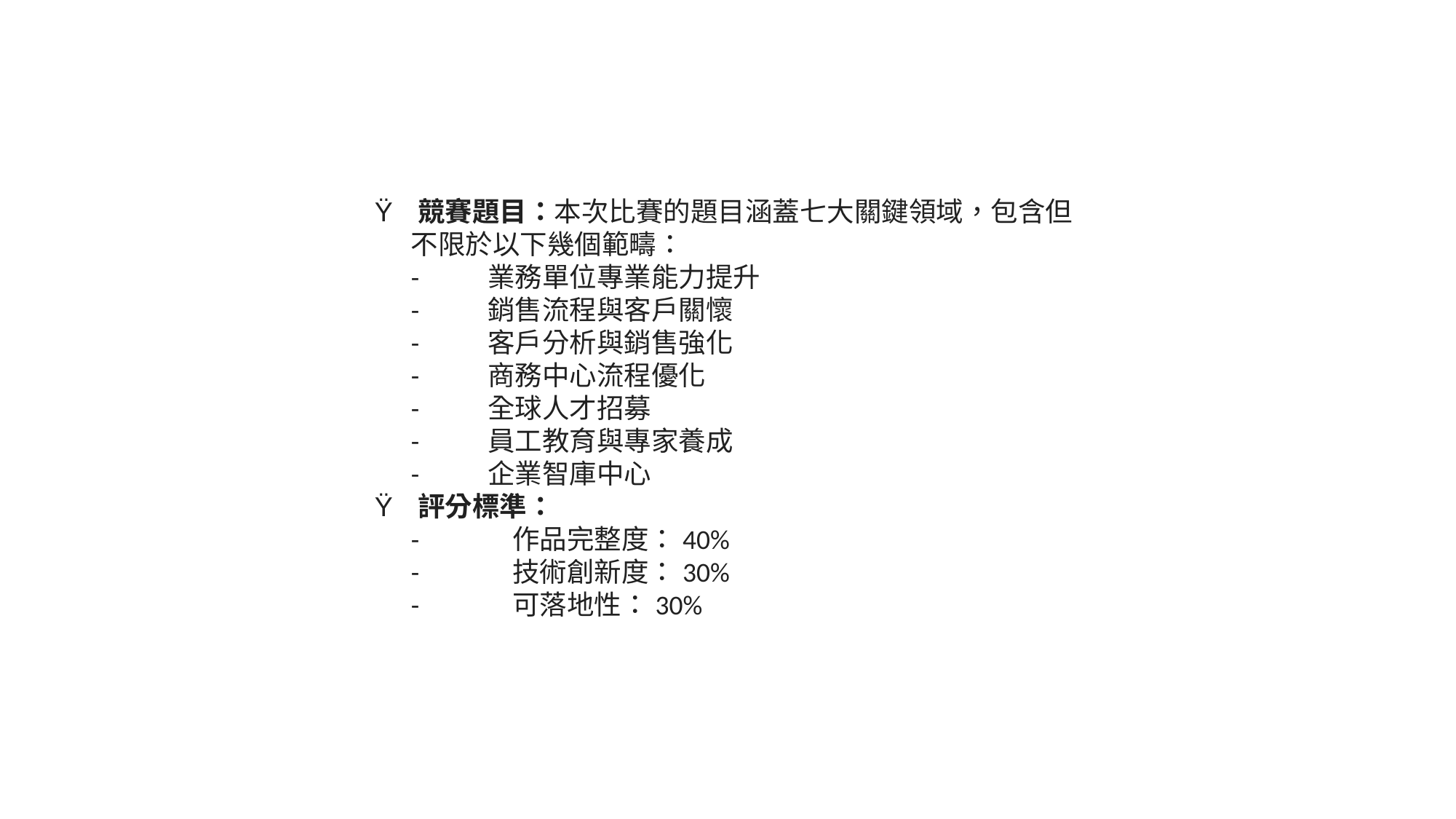

Ÿ   競賽題目：本次比賽的題目涵蓋七大關鍵領域，包含但不限於以下幾個範疇：
-          業務單位專業能力提升
-          銷售流程與客戶關懷
-          客戶分析與銷售強化
-          商務中心流程優化
-          全球人才招募
-          員工教育與專家養成
-          企業智庫中心
Ÿ   評分標準：
-              作品完整度：40%
-              技術創新度：30%
-              可落地性：30%